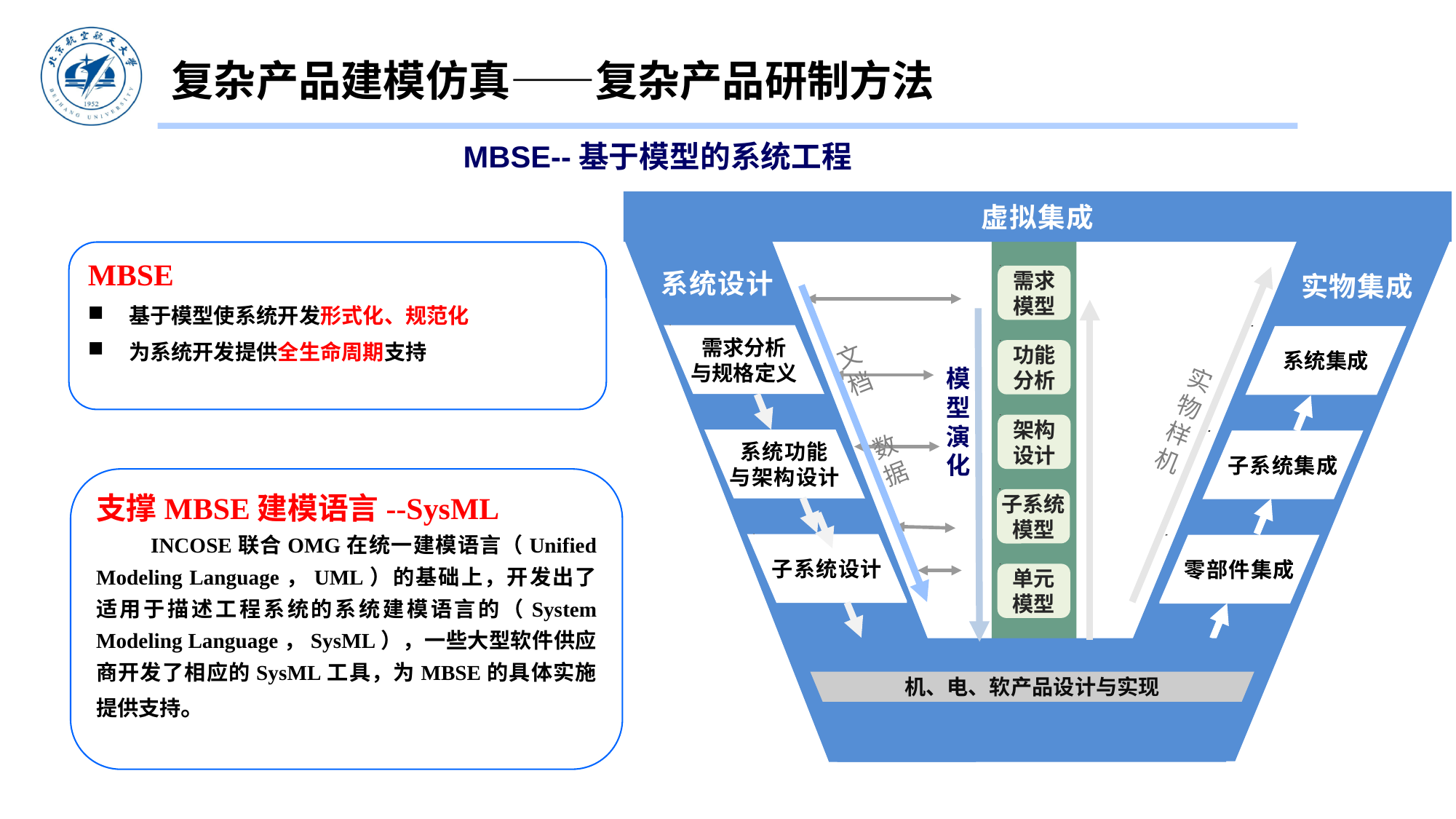

复杂产品建模仿真——复杂产品研制方法
MBSE--基于模型的系统工程
虚拟集成

MBSE
基于模型使系统开发形式化、规范化
为系统开发提供全生命周期支持
系统设计
实物集成
需求
模型
需求分析
与规格定义
系统集成
文档

数据
功能
分析
模型演化
实物样机
架构
设计
系统功能
与架构设计
子系统集成
支撑MBSE建模语言--SysML
INCOSE联合OMG在统一建模语言（Unified Modeling Language，UML）的基础上，开发出了适用于描述工程系统的系统建模语言的（System Modeling Language，SysML），一些大型软件供应商开发了相应的SysML工具，为MBSE的具体实施提供支持。
子系统
模型
子系统设计
零部件集成
单元
模型

机、电、软产品设计与实现